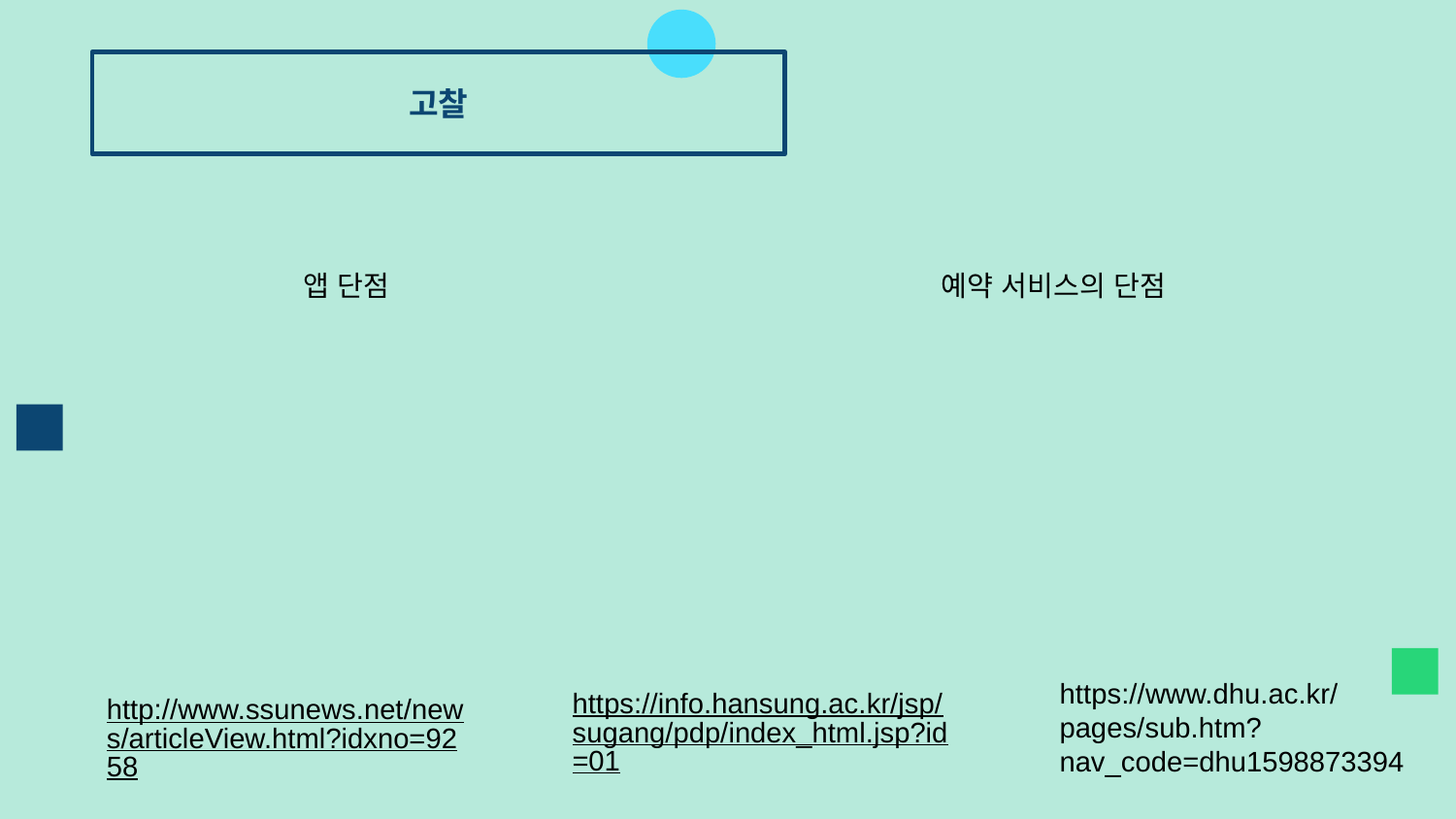

고찰
앱 단점
예약 서비스의 단점
https://www.dhu.ac.kr/pages/sub.htm?nav_code=dhu1598873394
https://info.hansung.ac.kr/jsp/sugang/pdp/index_html.jsp?id=01
http://www.ssunews.net/news/articleView.html?idxno=9258